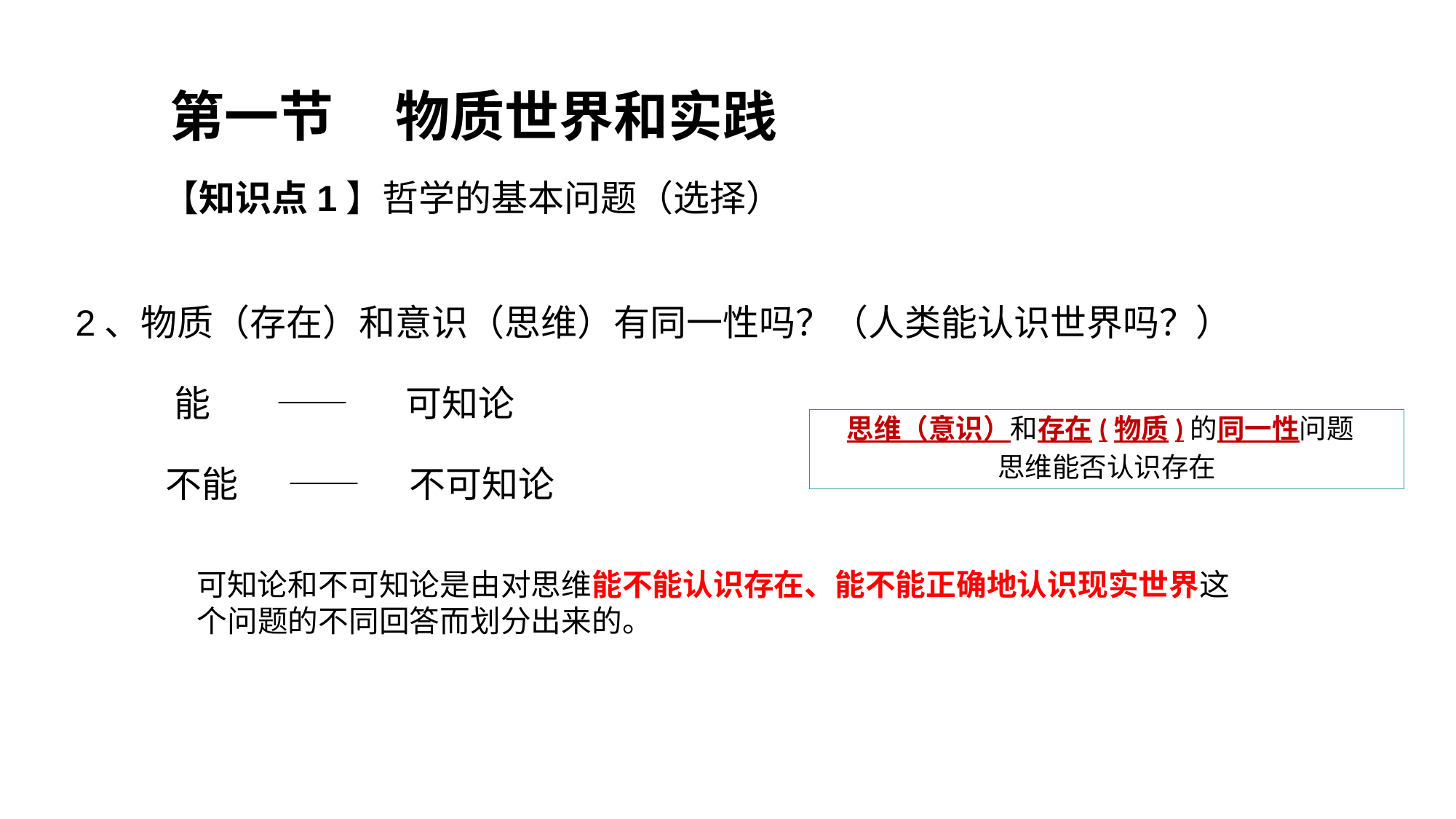

第一节     物质世界和实践

【知识点1】哲学的基本问题（选择）
2、物质（存在）和意识（思维）有同一性吗？（人类能认识世界吗？）
           能        ——       可知论
          不能      ——      不可知论

思维（意识）和存在(物质)的同一性问题
思维能否认识存在
可知论和不可知论是由对思维能不能认识存在、能不能正确地认识现实世界这个问题的不同回答而划分出来的。